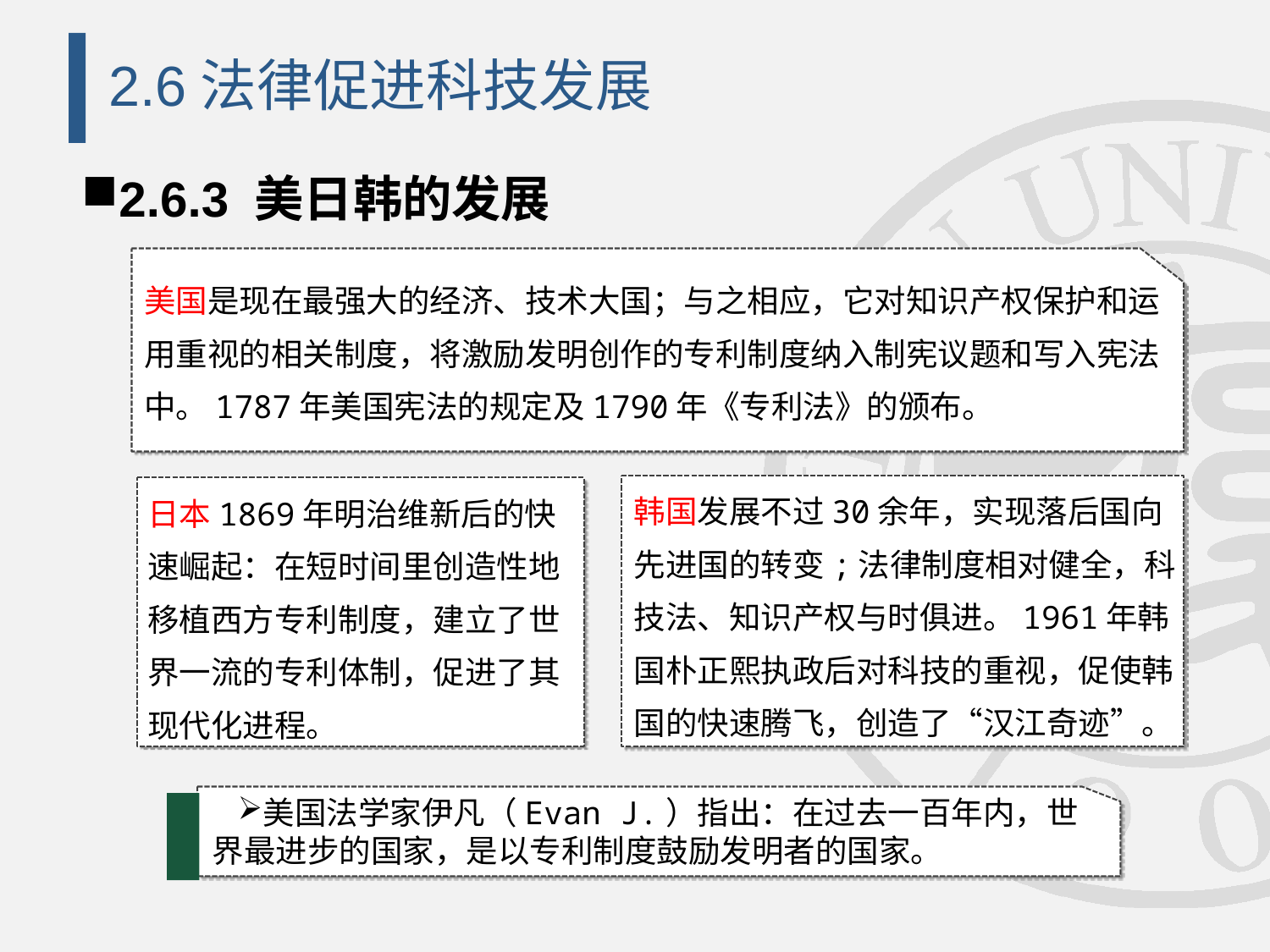

# 2.6法律促进科技发展
2.6.3 美日韩的发展

美国是现在最强大的经济、技术大国；与之相应，它对知识产权保护和运用重视的相关制度，将激励发明创作的专利制度纳入制宪议题和写入宪法中。1787年美国宪法的规定及1790年《专利法》的颁布。
韩国发展不过30余年，实现落后国向先进国的转变;法律制度相对健全，科技法、知识产权与时俱进。1961年韩国朴正熙执政后对科技的重视，促使韩国的快速腾飞，创造了“汉江奇迹”。
日本1869年明治维新后的快速崛起：在短时间里创造性地移植西方专利制度，建立了世界一流的专利体制，促进了其现代化进程。

美国法学家伊凡（Evan J.）指出：在过去一百年内，世界最进步的国家，是以专利制度鼓励发明者的国家。